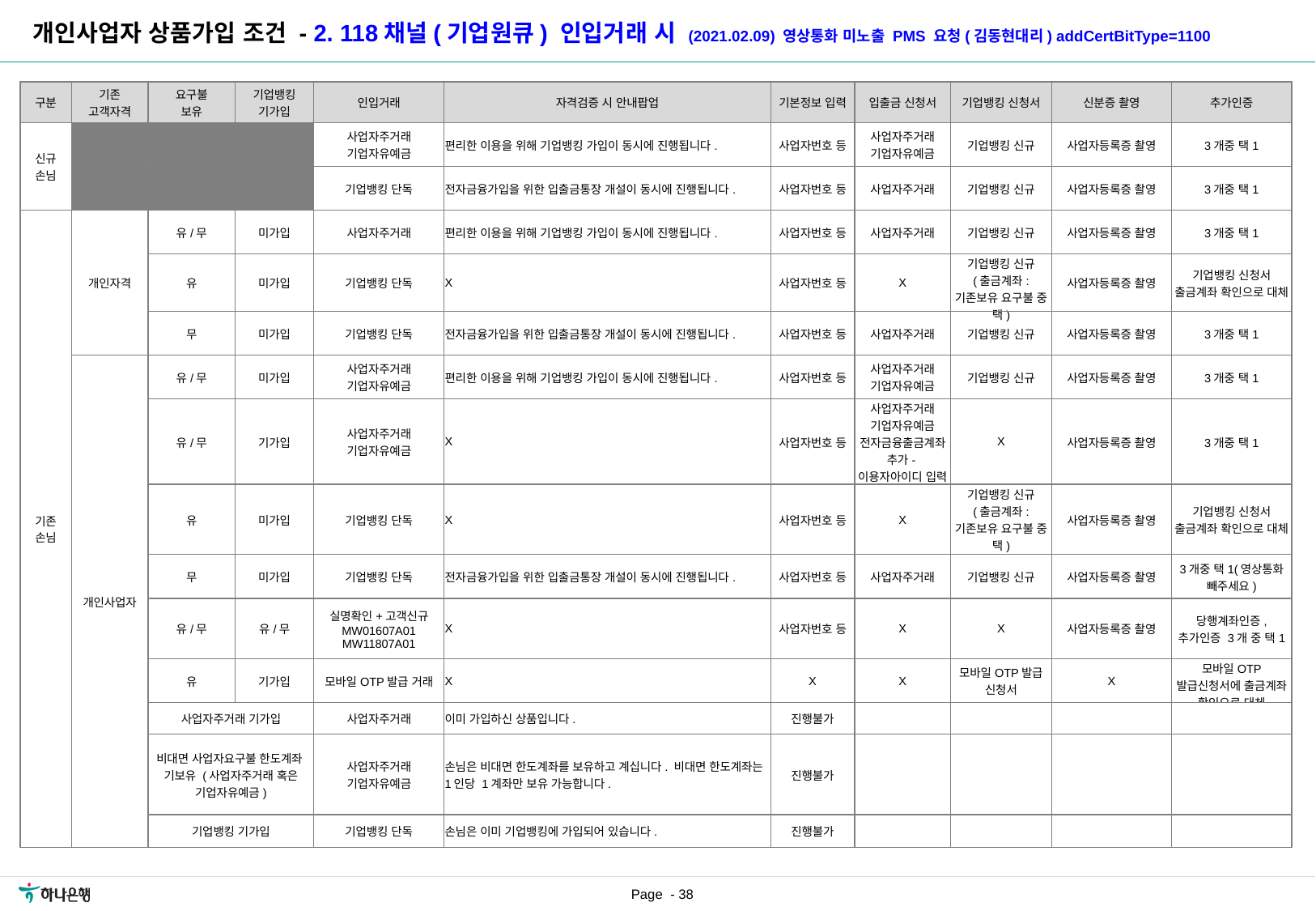

개인사업자 상품가입 조건 - 2. 118채널(기업원큐) 인입거래 시 (2021.02.09) 영상통화 미노출 PMS 요청(김동현대리) addCertBitType=1100
| 구분 | 기존 고객자격 | 요구불 보유 | 기업뱅킹 기가입 | 인입거래 | 자격검증 시 안내팝업 | 기본정보 입력 | 입출금 신청서 | 기업뱅킹 신청서 | 신분증 촬영 | 추가인증 |
| --- | --- | --- | --- | --- | --- | --- | --- | --- | --- | --- |
| 신규 손님 |  |  |  | 사업자주거래 기업자유예금 | 편리한 이용을 위해 기업뱅킹 가입이 동시에 진행됩니다. | 사업자번호 등 | 사업자주거래 기업자유예금 | 기업뱅킹 신규 | 사업자등록증 촬영 | 3개중 택1 |
|  |  |  |  | 기업뱅킹 단독 | 전자금융가입을 위한 입출금통장 개설이 동시에 진행됩니다. | 사업자번호 등 | 사업자주거래 | 기업뱅킹 신규 | 사업자등록증 촬영 | 3개중 택1 |
| 기존 손님 | 개인자격 | 유/무 | 미가입 | 사업자주거래 | 편리한 이용을 위해 기업뱅킹 가입이 동시에 진행됩니다. | 사업자번호 등 | 사업자주거래 | 기업뱅킹 신규 | 사업자등록증 촬영 | 3개중 택1 |
|  |  | 유 | 미가입 | 기업뱅킹 단독 | X | 사업자번호 등 | X | 기업뱅킹 신규 (출금계좌: 기존보유 요구불 중 택) | 사업자등록증 촬영 | 기업뱅킹 신청서 출금계좌 확인으로 대체 |
|  |  | 무 | 미가입 | 기업뱅킹 단독 | 전자금융가입을 위한 입출금통장 개설이 동시에 진행됩니다. | 사업자번호 등 | 사업자주거래 | 기업뱅킹 신규 | 사업자등록증 촬영 | 3개중 택1 |
|  | 개인사업자 | 유/무 | 미가입 | 사업자주거래 기업자유예금 | 편리한 이용을 위해 기업뱅킹 가입이 동시에 진행됩니다. | 사업자번호 등 | 사업자주거래 기업자유예금 | 기업뱅킹 신규 | 사업자등록증 촬영 | 3개중 택1 |
|  |  | 유/무 | 기가입 | 사업자주거래 기업자유예금 | X | 사업자번호 등 | 사업자주거래 기업자유예금 전자금융출금계좌 추가-이용자아이디 입력 | X | 사업자등록증 촬영 | 3개중 택1 |
|  |  | 유 | 미가입 | 기업뱅킹 단독 | X | 사업자번호 등 | X | 기업뱅킹 신규 (출금계좌: 기존보유 요구불 중 택) | 사업자등록증 촬영 | 기업뱅킹 신청서 출금계좌 확인으로 대체 |
|  |  | 무 | 미가입 | 기업뱅킹 단독 | 전자금융가입을 위한 입출금통장 개설이 동시에 진행됩니다. | 사업자번호 등 | 사업자주거래 | 기업뱅킹 신규 | 사업자등록증 촬영 | 3개중 택1(영상통화 빼주세요) |
|  |  | 유/무 | 유/무 | 실명확인+고객신규 MW01607A01 MW11807A01 | X | 사업자번호 등 | X | X | 사업자등록증 촬영 | 당행계좌인증, 추가인증 3개 중 택1 |
|  |  | 유 | 기가입 | 모바일OTP발급 거래 | X | X | X | 모바일OTP발급 신청서 | X | 모바일OTP 발급신청서에 출금계좌 확인으로 대체 |
|  |  | 사업자주거래 기가입 |  | 사업자주거래 | 이미 가입하신 상품입니다. | 진행불가 |  |  |  |  |
|  |  | 비대면 사업자요구불 한도계좌 기보유 (사업자주거래 혹은 기업자유예금) |  | 사업자주거래 기업자유예금 | 손님은 비대면 한도계좌를 보유하고 계십니다. 비대면 한도계좌는 1인당 1계좌만 보유 가능합니다. | 진행불가 |  |  |  |  |
|  |  | 기업뱅킹 기가입 |  | 기업뱅킹 단독 | 손님은 이미 기업뱅킹에 가입되어 있습니다. | 진행불가 |  |  |  |  |